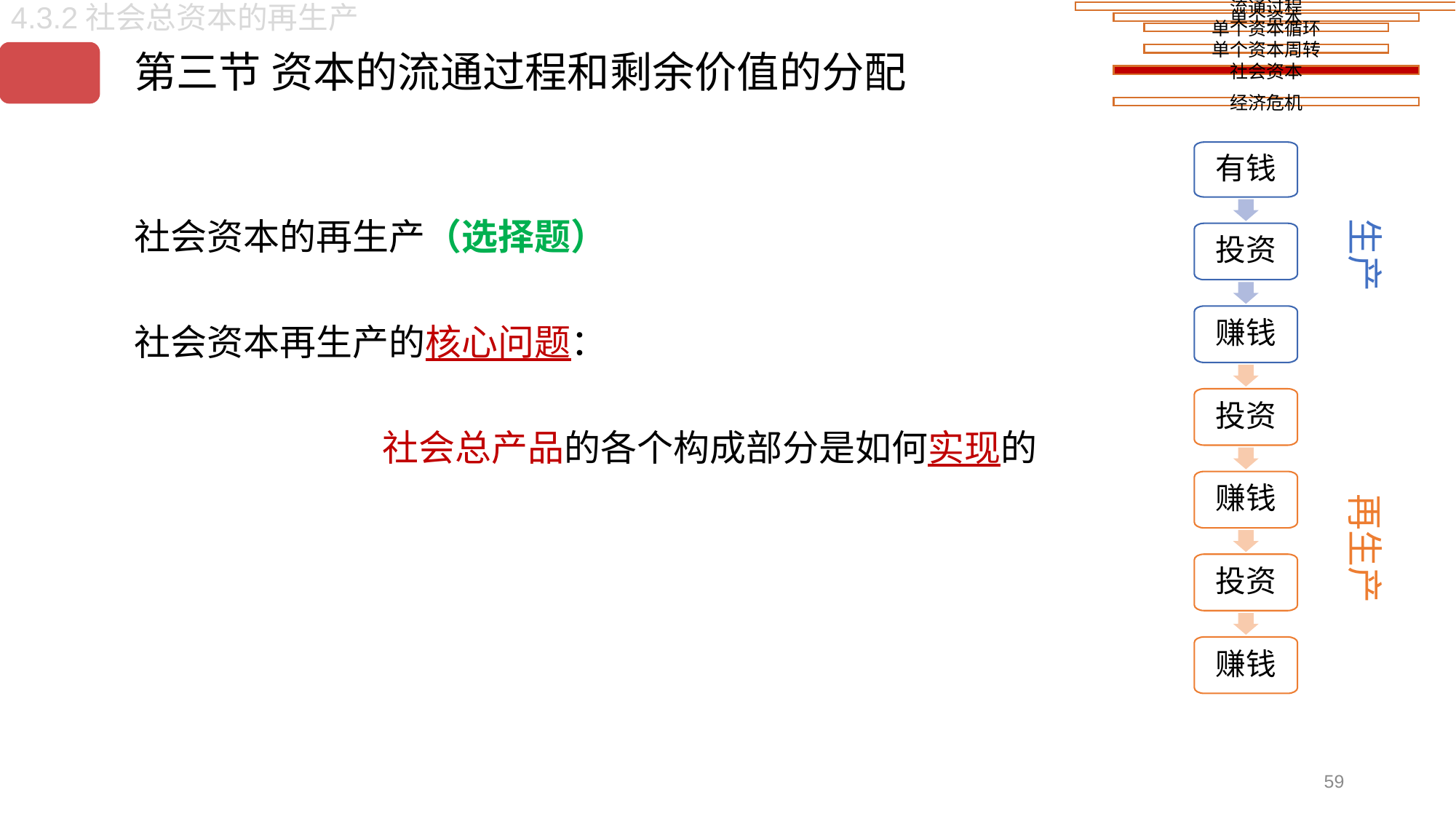

4.3.2社会总资本的再生产
流通过程
单个资本
社会资本
单个资本循环
单个资本周转
经济危机
第三节 资本的流通过程和剩余价值的分配
有钱
社会资本的再生产（选择题）
社会资本再生产的核心问题：
                             社会总产品的各个构成部分是如何实现的

生产
投资

赚钱

投资

赚钱
再生产

投资

赚钱
59